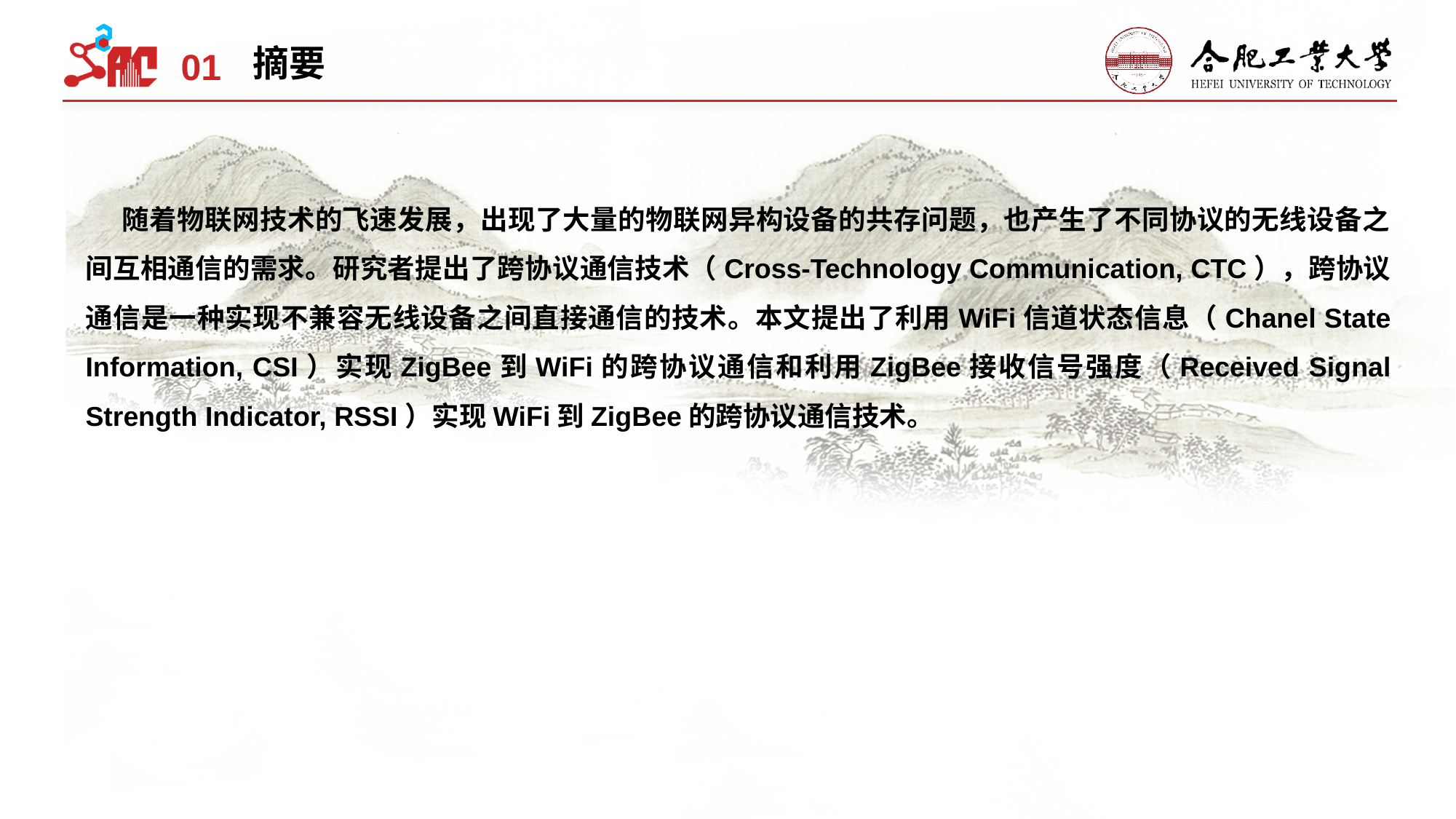

01
摘要
随着物联网技术的飞速发展，出现了大量的物联网异构设备的共存问题，也产生了不同协议的无线设备之间互相通信的需求。研究者提出了跨协议通信技术（Cross-Technology Communication, CTC），跨协议通信是一种实现不兼容无线设备之间直接通信的技术。本文提出了利用WiFi信道状态信息（Chanel State Information, CSI）实现ZigBee到WiFi的跨协议通信和利用ZigBee接收信号强度（Received Signal Strength Indicator, RSSI）实现WiFi到ZigBee的跨协议通信技术。